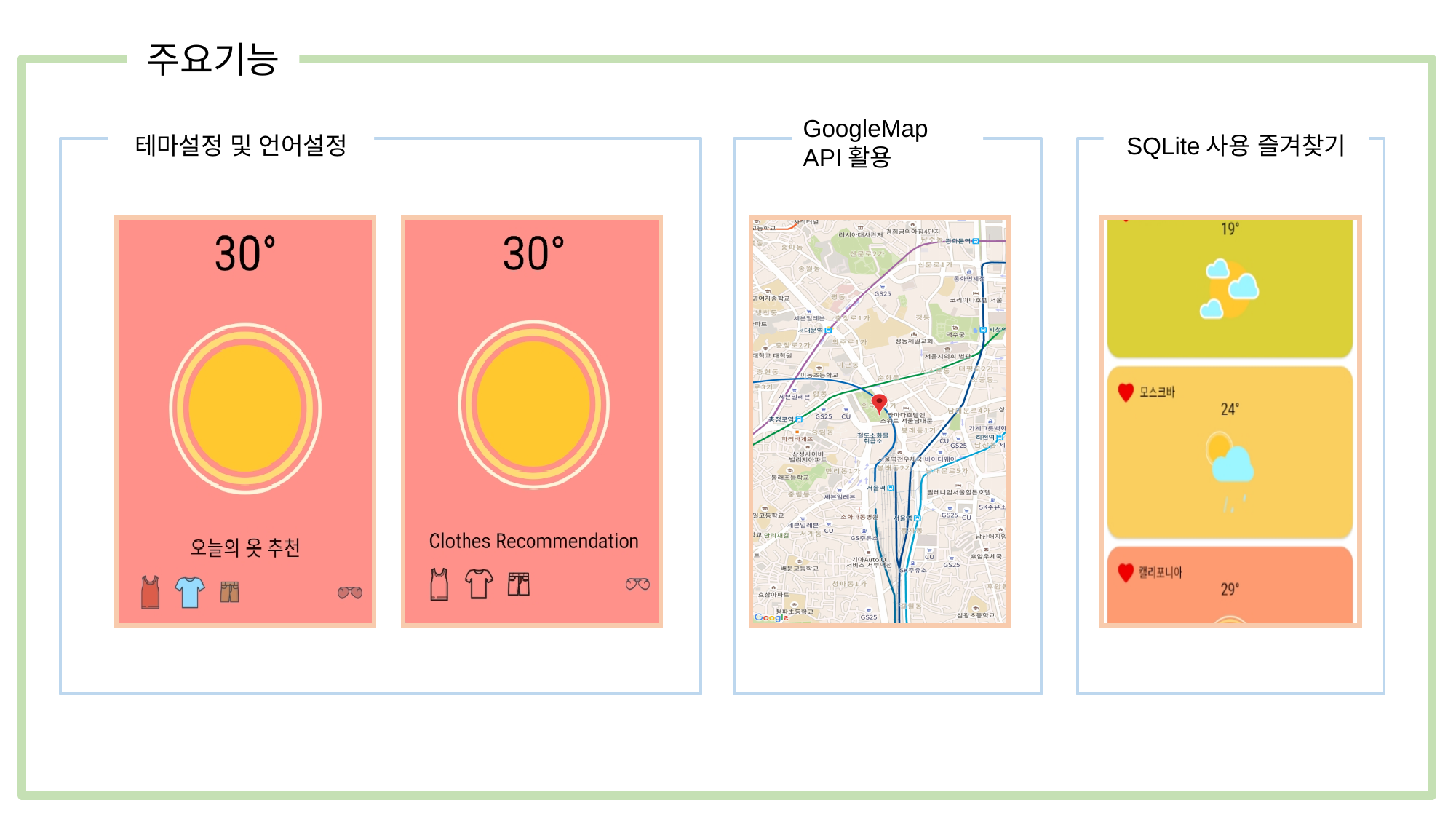

주요기능

GoogleMap API활용
테마설정 및 언어설정
SQLite사용 즐겨찾기